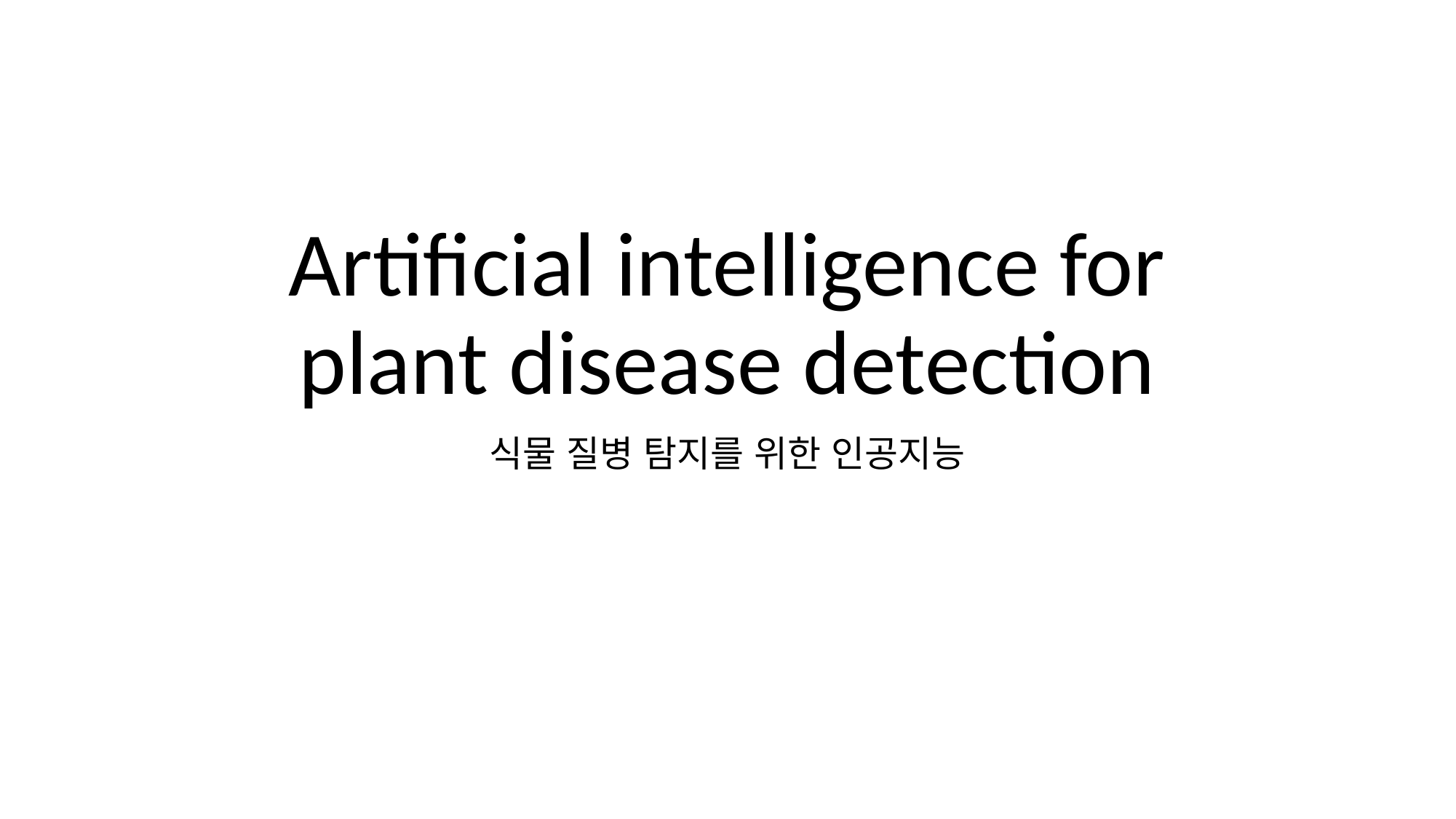

# Artificial intelligence for plant disease detection
식물 질병 탐지를 위한 인공지능